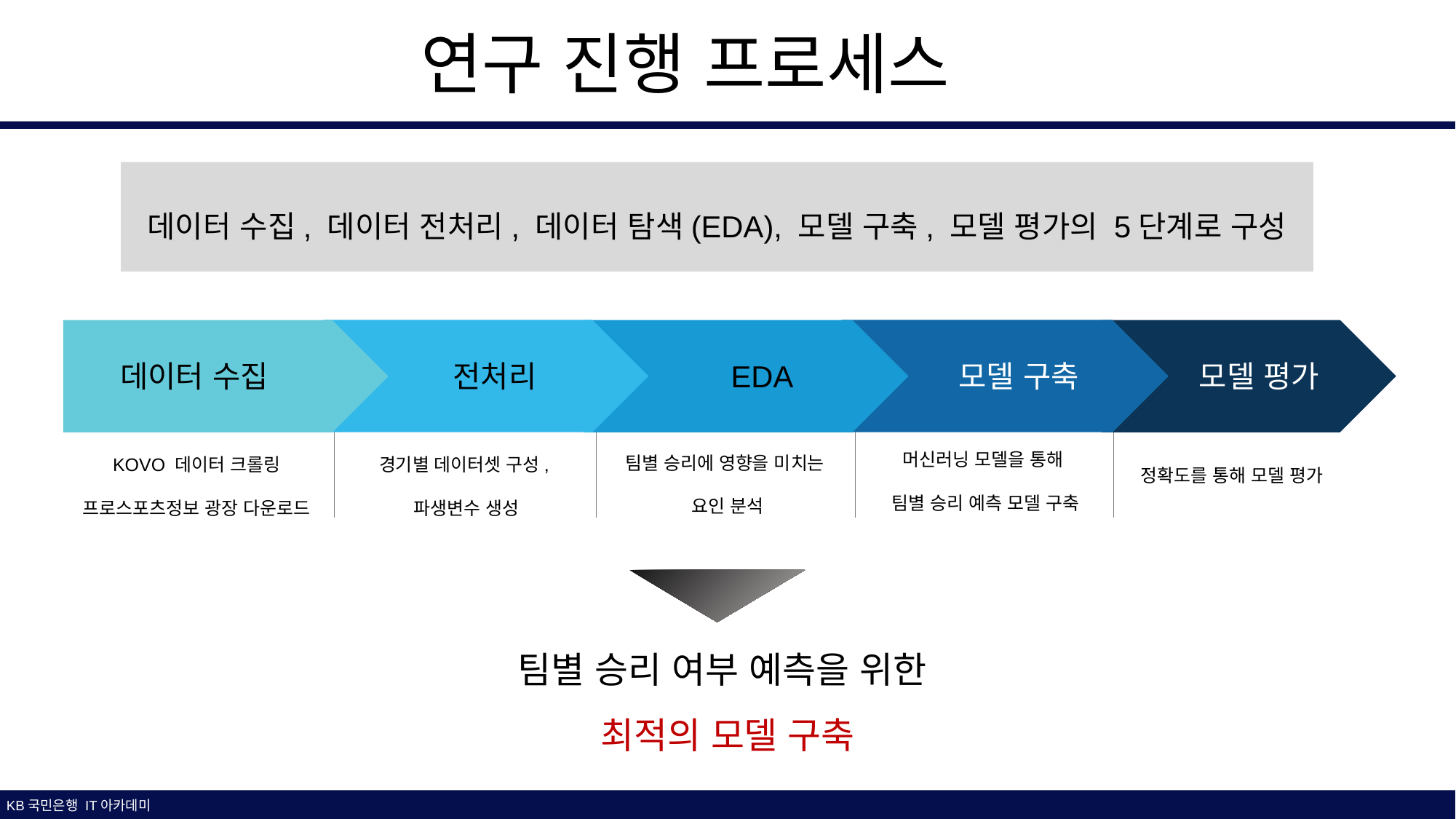

연구 진행 프로세스

데이터 수집, 데이터 전처리, 데이터 탐색(EDA), 모델 구축, 모델 평가의 5단계로 구성

데이터 수집
전처리
EDA
모델 구축
모델 평가
머신러닝 모델을 통해
팀별 승리 예측 모델 구축
팀별 승리에 영향을 미치는
요인 분석
KOVO 데이터 크롤링
프로스포츠정보 광장 다운로드
경기별 데이터셋 구성,
파생변수 생성
정확도를 통해 모델 평가

팀별 승리 여부 예측을 위한
최적의 모델 구축